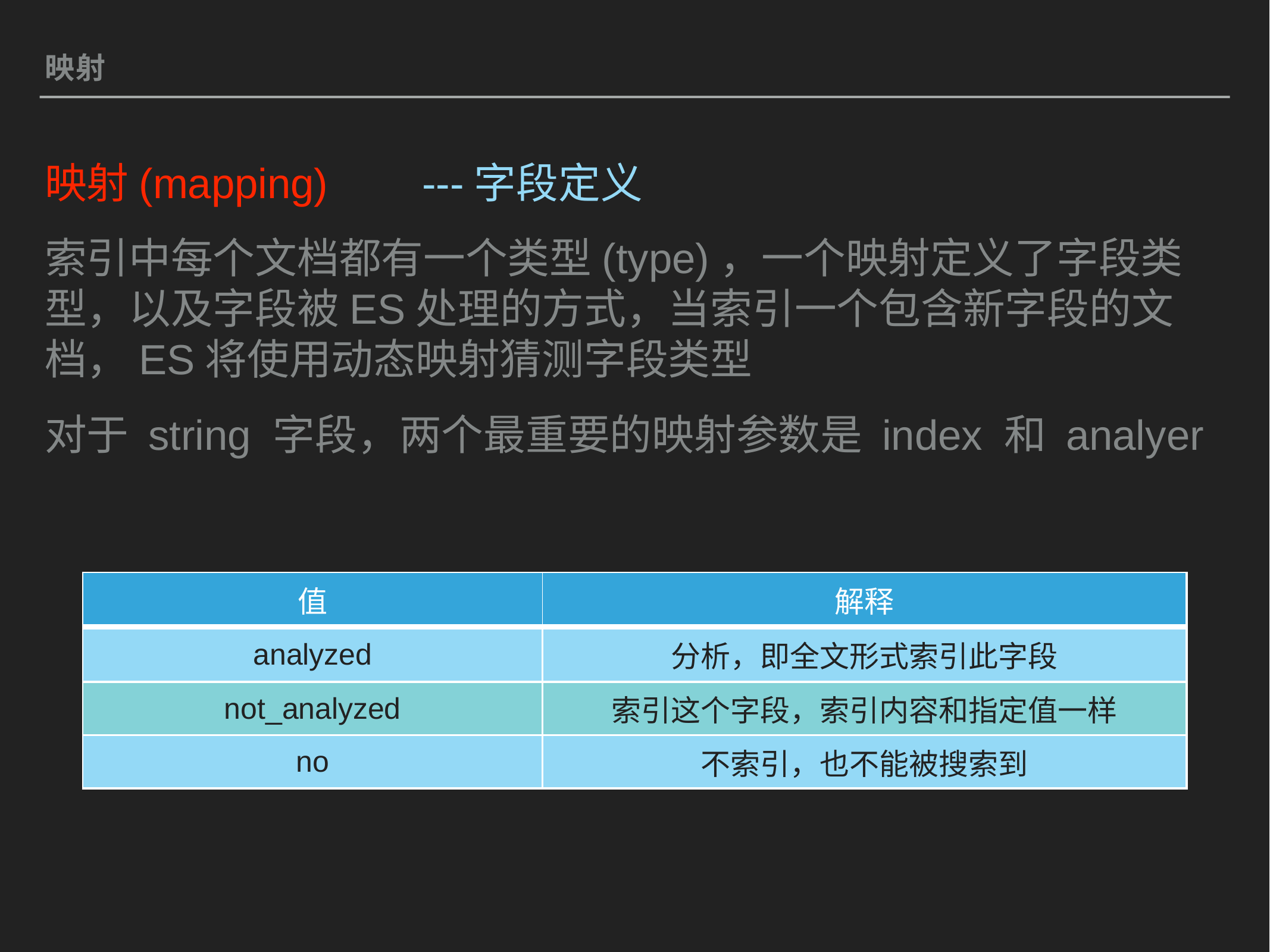

映射
映射(mapping)        ---字段定义
索引中每个文档都有一个类型(type)，一个映射定义了字段类型，以及字段被ES处理的方式，当索引一个包含新字段的文档，ES将使用动态映射猜测字段类型
对于 string 字段，两个最重要的映射参数是 index 和 analyer
| 值 | 解释 |
| --- | --- |
| analyzed | 分析，即全文形式索引此字段 |
| not\_analyzed | 索引这个字段，索引内容和指定值一样 |
| no | 不索引，也不能被搜索到 |